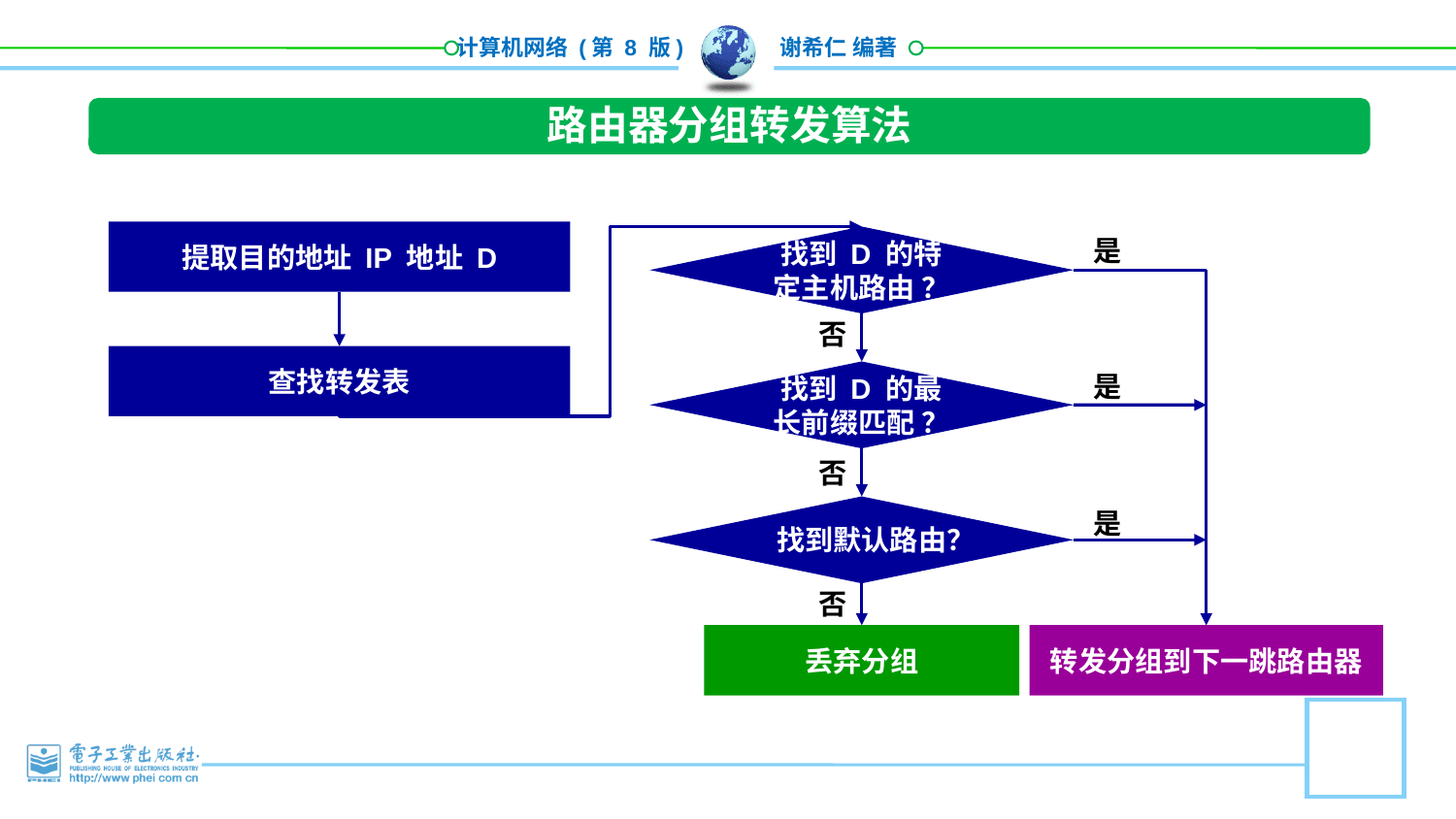

路由器分组转发算法

提取目的地址 IP 地址 D
是
找到 D 的特定主机路由 ？
否
查找转发表
找到 D 的最长前缀匹配 ？
是
否
找到默认路由？
是
否
转发分组到下一跳路由器
丢弃分组